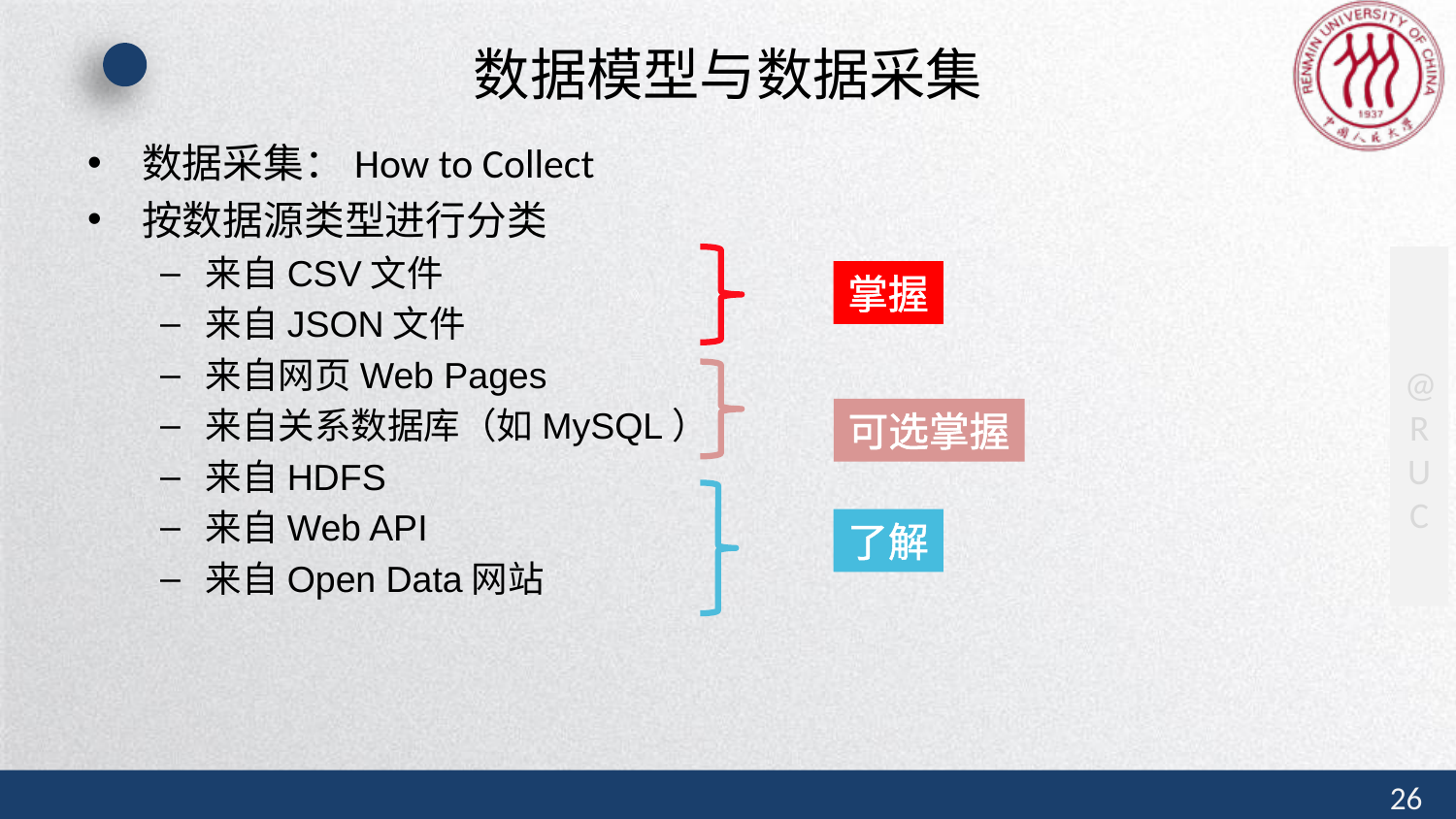

# 数据模型与数据采集
数据采集：How to Collect
按数据源类型进行分类
来自CSV文件
来自JSON文件
来自网页Web Pages
来自关系数据库（如MySQL）
来自HDFS
来自Web API
来自Open Data网站

掌握

可选掌握

了解